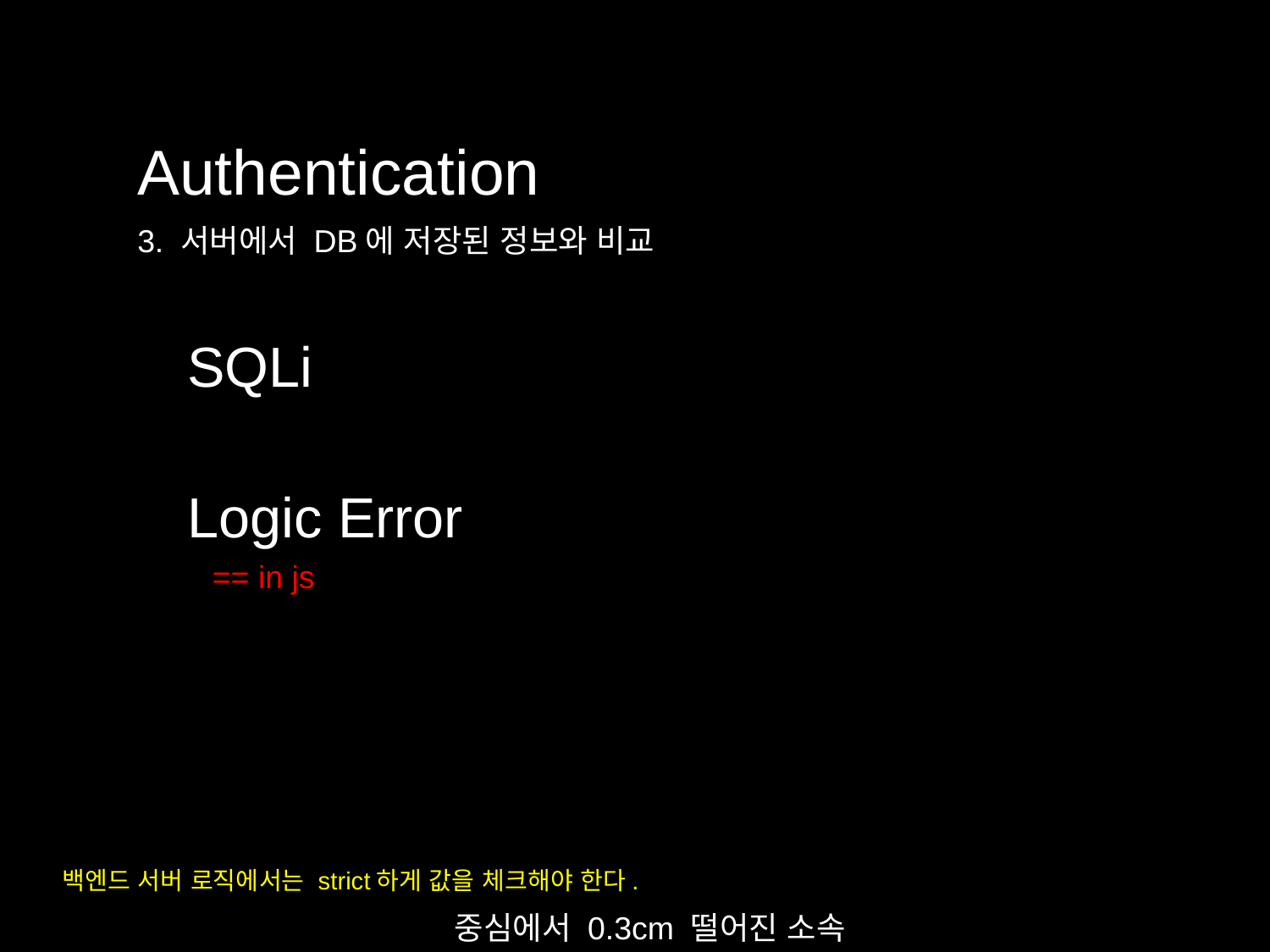

Authentication
3. 서버에서 DB에 저장된 정보와 비교
SQLi
Logic Error
== in js
백엔드 서버 로직에서는 strict하게 값을 체크해야 한다.